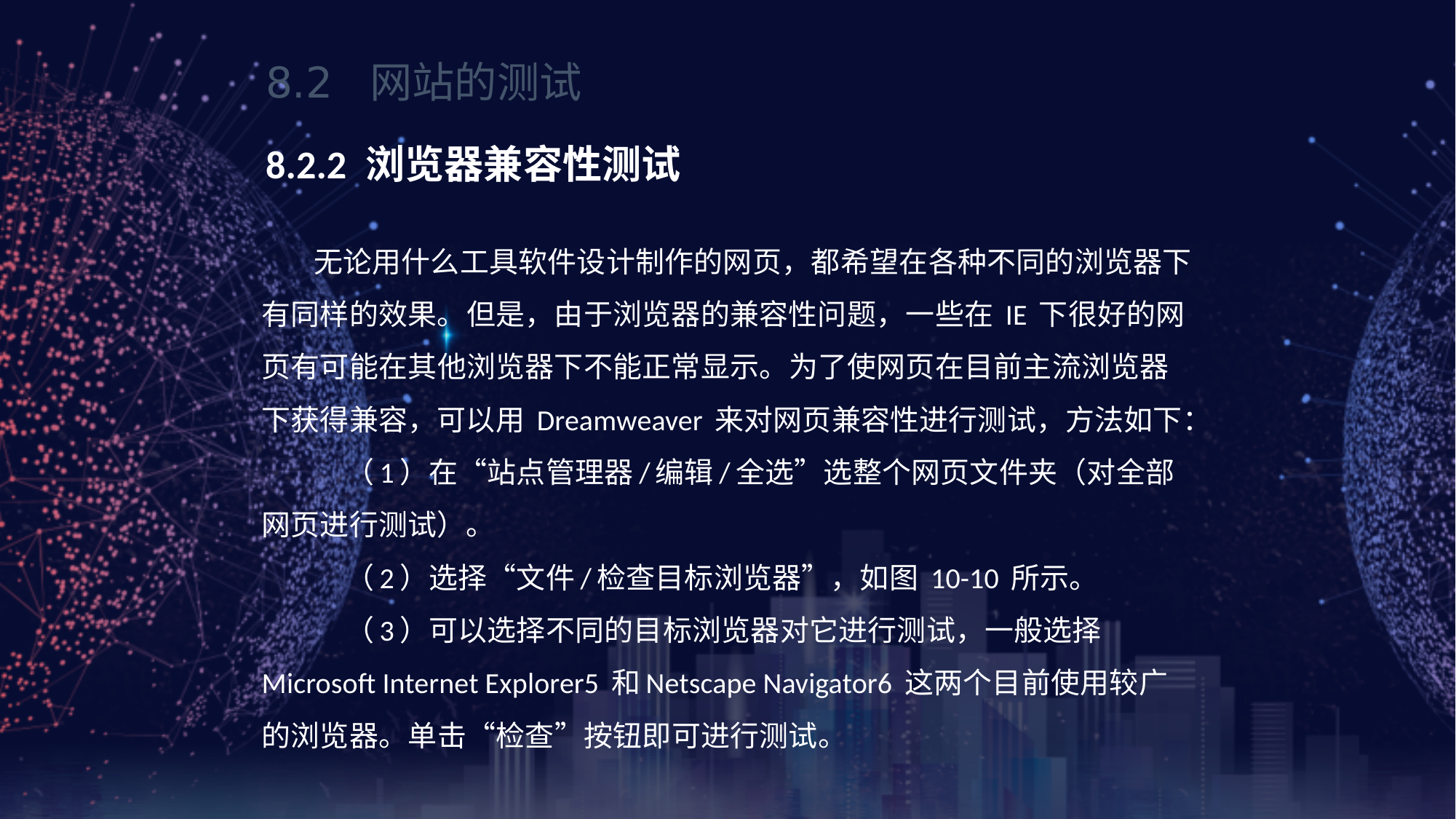

《网页设计与制作案例教程》（第3版）
8.2  网站的测试
8.2.2 浏览器兼容性测试
无论用什么工具软件设计制作的网页，都希望在各种不同的浏览器下有同样的效果。但是，由于浏览器的兼容性问题，一些在 IE 下很好的网页有可能在其他浏览器下不能正常显示。为了使网页在目前主流浏览器下获得兼容，可以用 Dreamweaver 来对网页兼容性进行测试，方法如下：
    （1）在“站点管理器/编辑/全选”选整个网页文件夹（对全部网页进行测试）。
    （2）选择“文件/检查目标浏览器”，如图 10-10 所示。
    （3）可以选择不同的目标浏览器对它进行测试，一般选择 Microsoft Internet Explorer5 和Netscape Navigator6 这两个目前使用较广的浏览器。单击“检查”按钮即可进行测试。